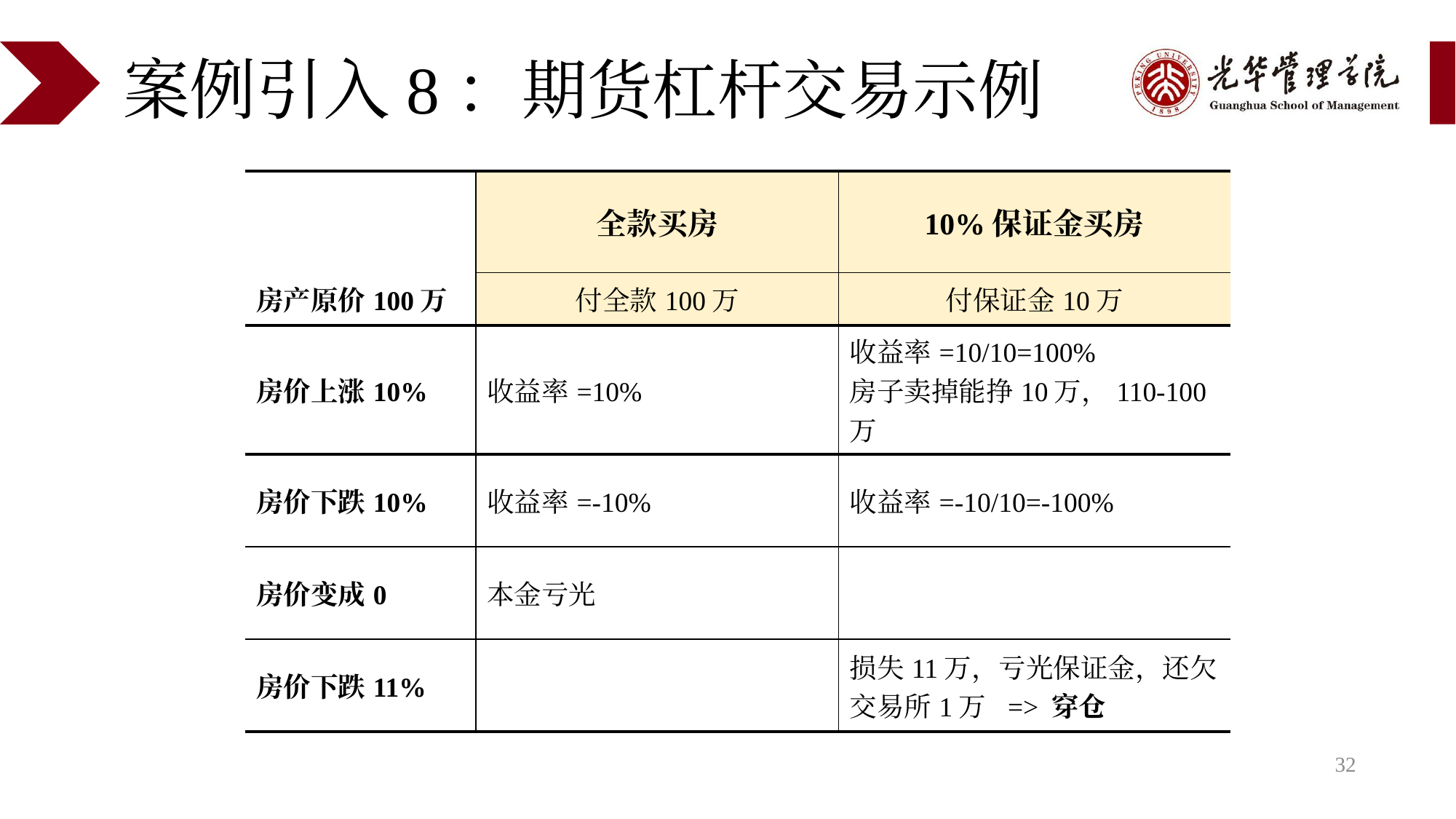

# 案例引入8：期货杠杆交易示例
|  | 全款买房 | 10%保证金买房 |
| --- | --- | --- |
| 房产原价100万 | 付全款100万 | 付保证金10万 |
| 房价上涨10% | 收益率=10% | 收益率=10/10=100% 房子卖掉能挣10万，110-100万 |
| 房价下跌10% | 收益率=-10% | 收益率=-10/10=-100% |
| 房价变成0 | 本金亏光 |  |
| 房价下跌11% |  | 损失11万，亏光保证金，还欠交易所1万 => 穿仓 |
32